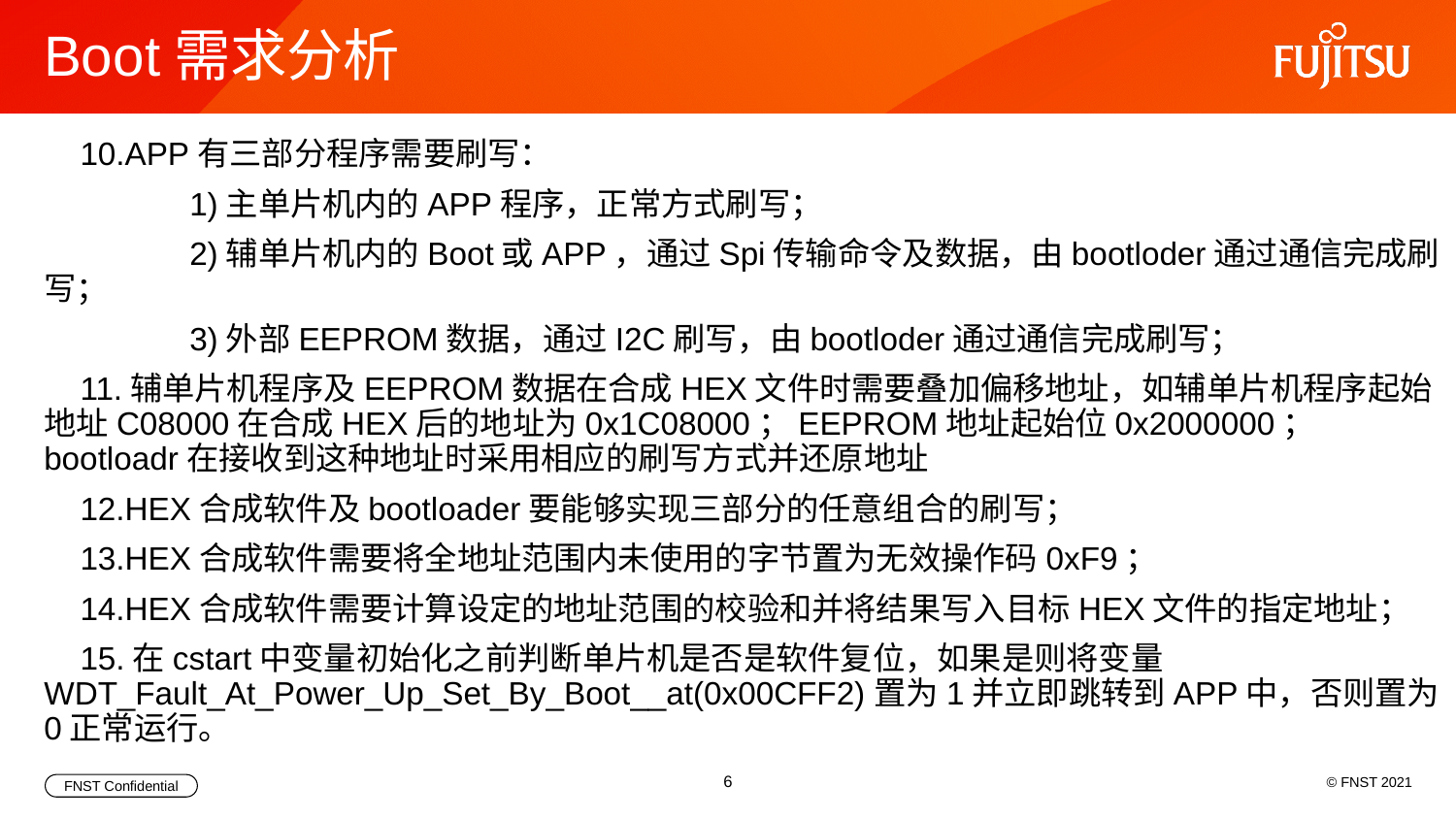

# Boot需求分析
    10.APP有三部分程序需要刷写：
	1)主单片机内的APP程序，正常方式刷写；
	2)辅单片机内的Boot或APP，通过Spi传输命令及数据，由bootloder通过通信完成刷写；
	3)外部EEPROM数据，通过I2C刷写，由bootloder通过通信完成刷写；
    11.辅单片机程序及EEPROM数据在合成HEX文件时需要叠加偏移地址，如辅单片机程序起始地址C08000在合成HEX后的地址为0x1C08000；EEPROM地址起始位0x2000000；bootloadr在接收到这种地址时采用相应的刷写方式并还原地址
    12.HEX合成软件及bootloader要能够实现三部分的任意组合的刷写；
    13.HEX合成软件需要将全地址范围内未使用的字节置为无效操作码0xF9；
    14.HEX合成软件需要计算设定的地址范围的校验和并将结果写入目标HEX文件的指定地址；
    15.在cstart中变量初始化之前判断单片机是否是软件复位，如果是则将变量WDT_Fault_At_Power_Up_Set_By_Boot__at(0x00CFF2)置为1并立即跳转到APP中，否则置为0正常运行。